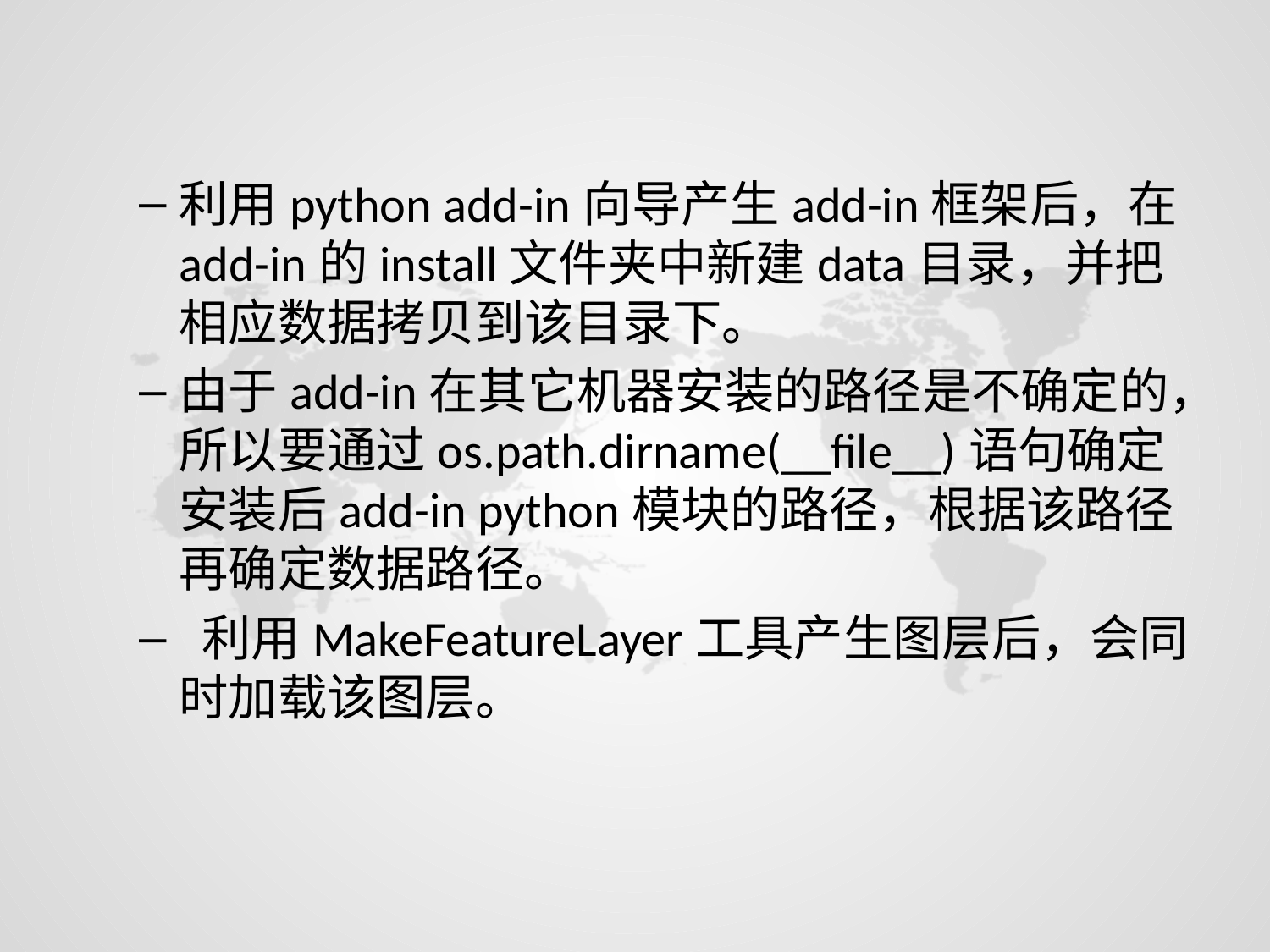

利用python add-in向导产生add-in框架后，在add-in的install文件夹中新建data目录，并把相应数据拷贝到该目录下。
由于add-in在其它机器安装的路径是不确定的，所以要通过os.path.dirname(__file__)语句确定安装后add-in python模块的路径，根据该路径再确定数据路径。
 利用MakeFeatureLayer工具产生图层后，会同时加载该图层。